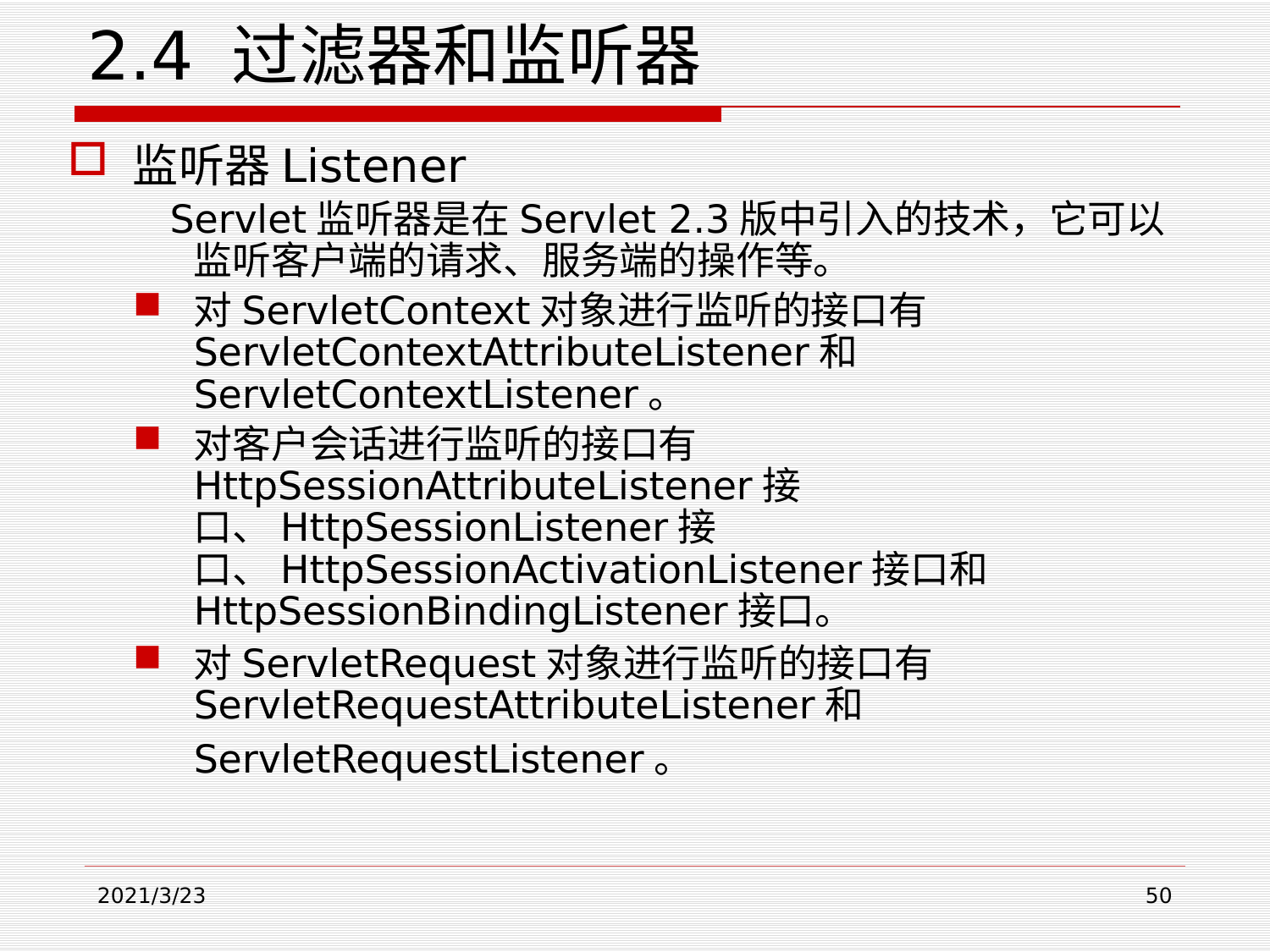

2.4 过滤器和监听器
监听器Listener
   Servlet监听器是在Servlet 2.3版中引入的技术，它可以监听客户端的请求、服务端的操作等。
对ServletContext对象进行监听的接口有ServletContextAttributeListener和ServletContextListener。
对客户会话进行监听的接口有HttpSessionAttributeListener接口、HttpSessionListener接口、HttpSessionActivationListener接口和HttpSessionBindingListener接口。
对ServletRequest对象进行监听的接口有ServletRequestAttributeListener和ServletRequestListener。
2021/3/23
50